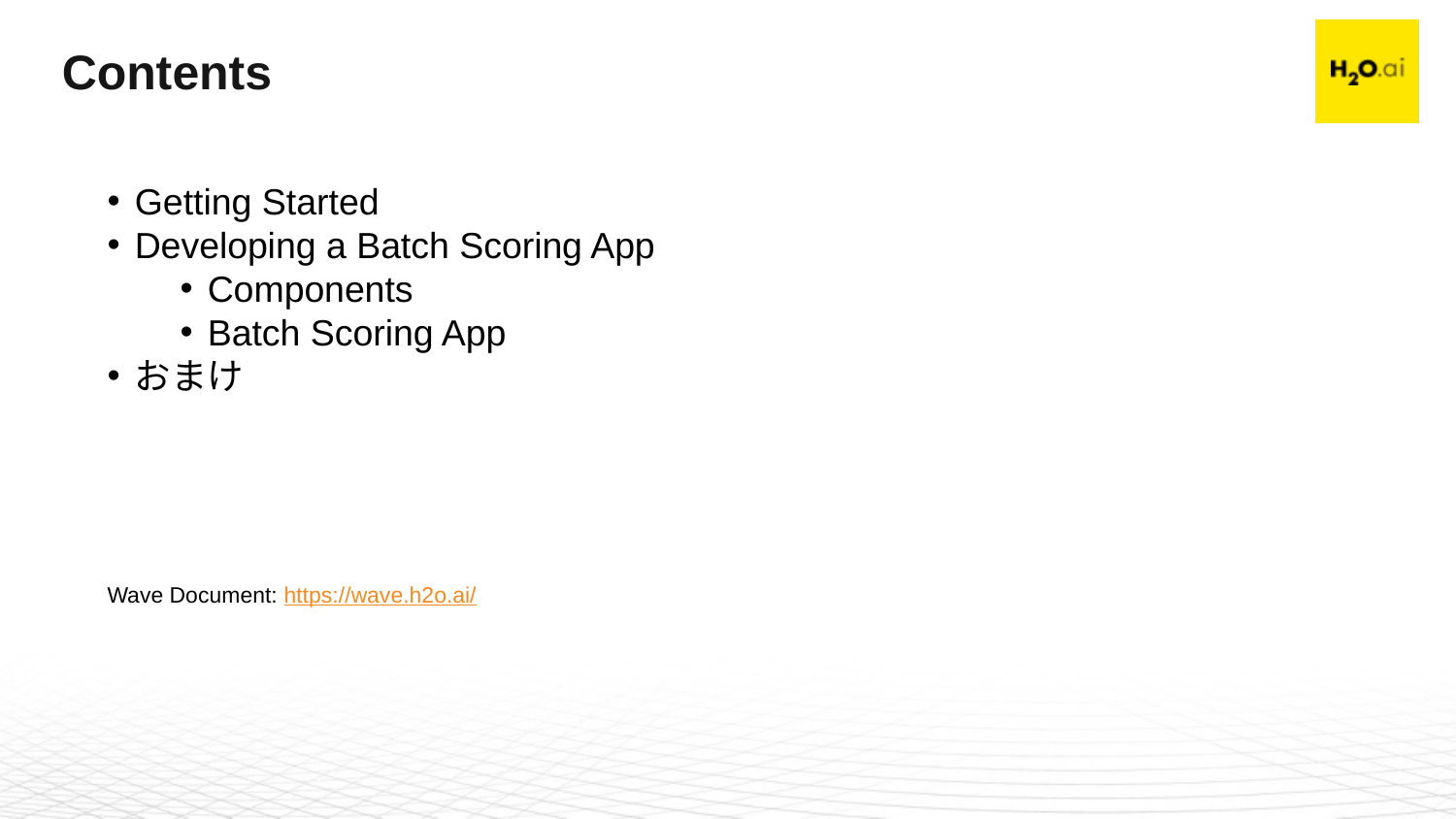

# Contents
Getting Started
Developing a Batch Scoring App
Components
Batch Scoring App
おまけ

Wave Document: https://wave.h2o.ai/